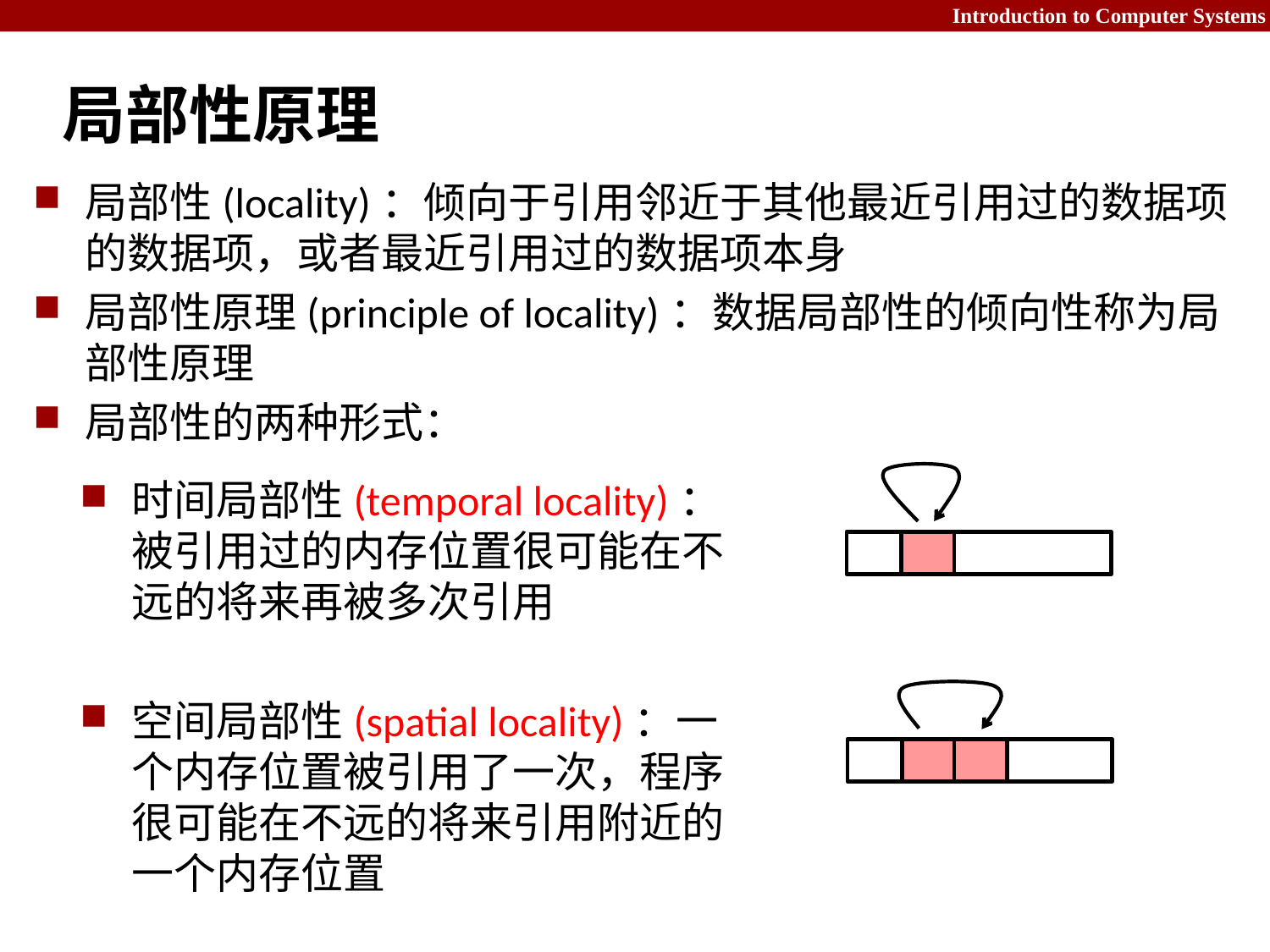

# 局部性原理
局部性(locality)：倾向于引用邻近于其他最近引用过的数据项的数据项，或者最近引用过的数据项本身
局部性原理(principle of locality)：数据局部性的倾向性称为局部性原理
局部性的两种形式：

时间局部性(temporal locality)：被引用过的内存位置很可能在不远的将来再被多次引用

空间局部性(spatial locality)：一个内存位置被引用了一次，程序很可能在不远的将来引用附近的一个内存位置